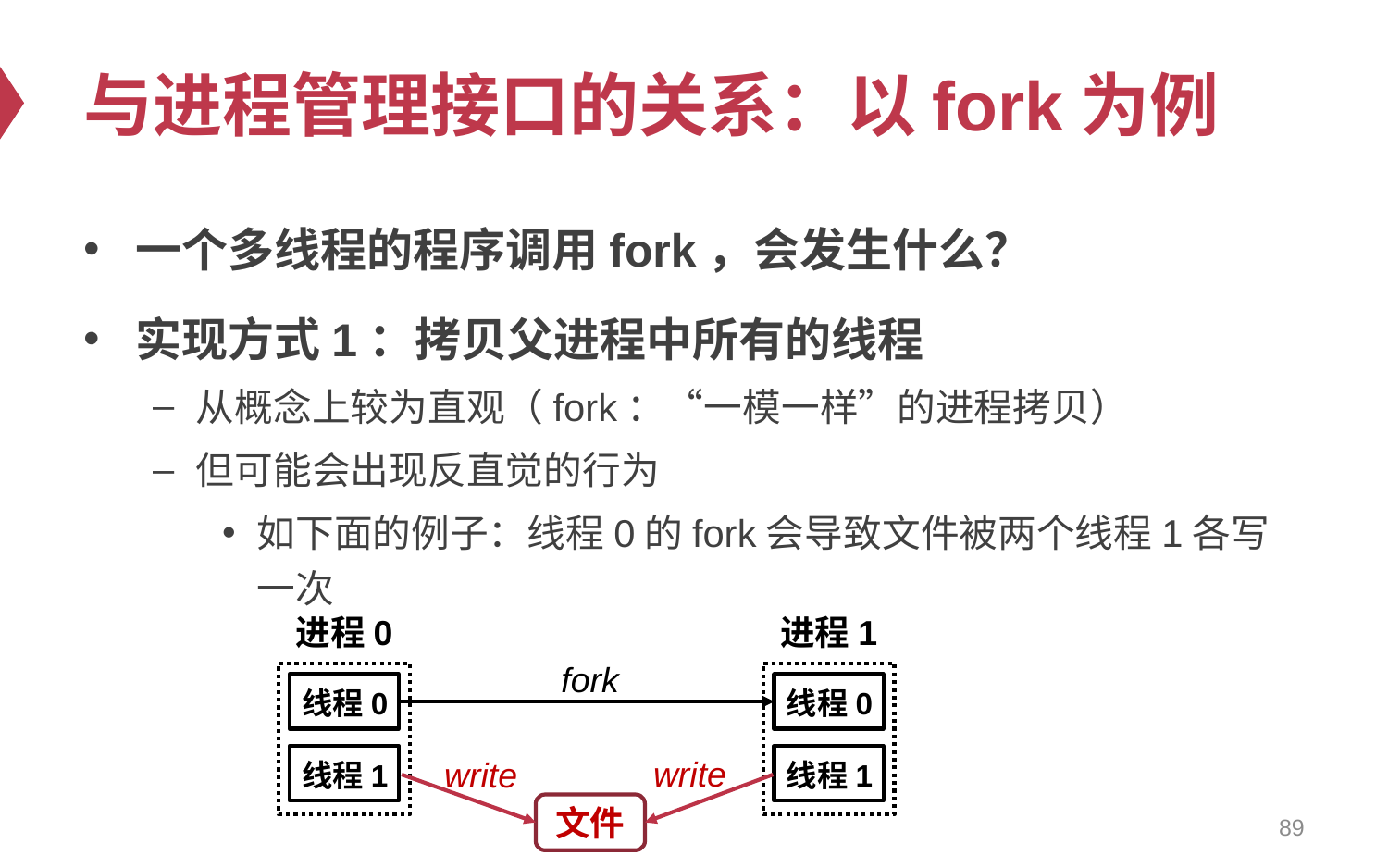

# 与进程管理接口的关系：以fork为例
一个多线程的程序调用fork，会发生什么？
实现方式1：拷贝父进程中所有的线程
从概念上较为直观（fork：“一模一样”的进程拷贝）
但可能会出现反直觉的行为
如下面的例子：线程0的fork会导致文件被两个线程1各写一次

进程0
进程1
fork

线程0
线程0
write

write

线程1
线程1
文件

89